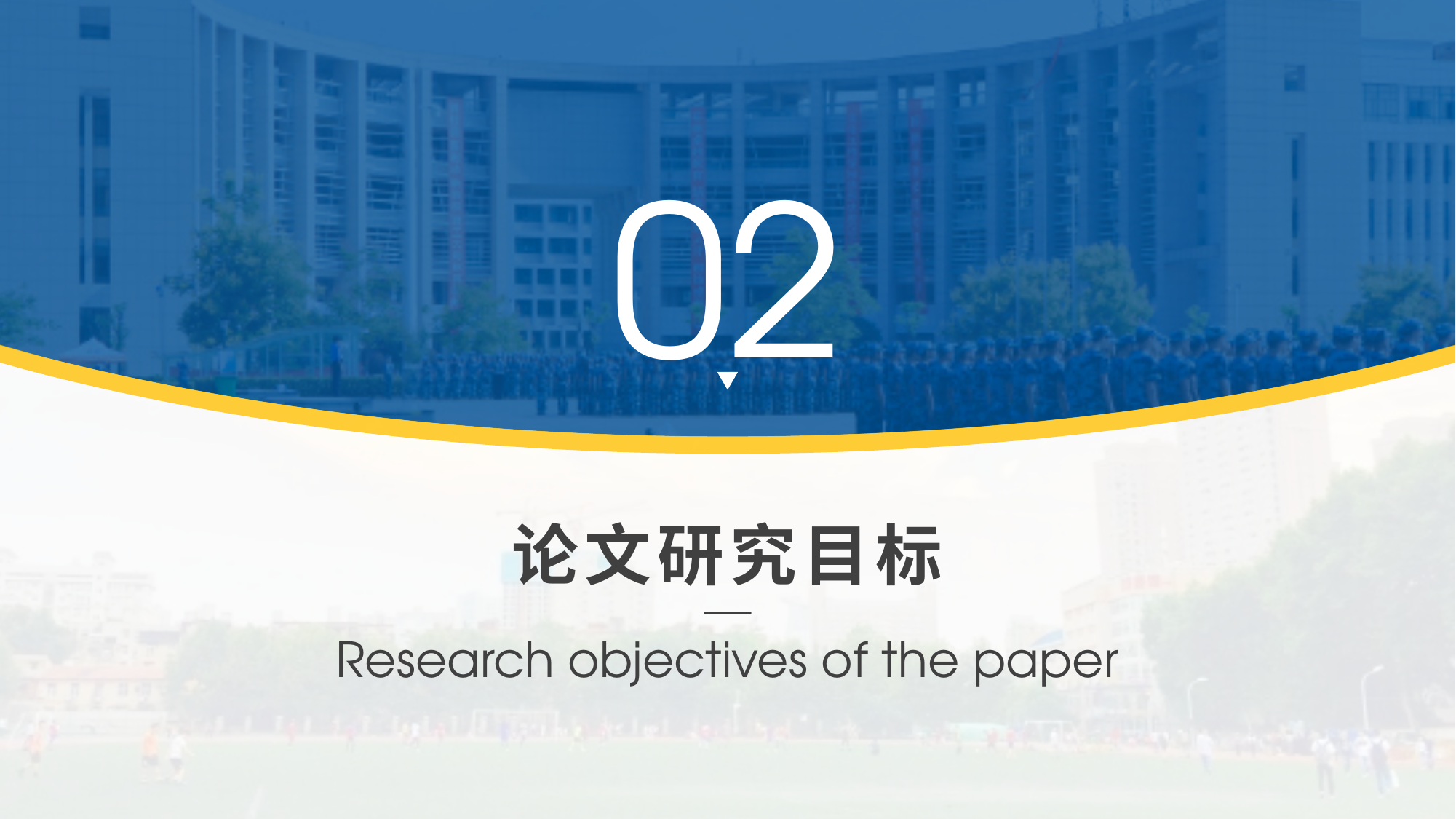

02

论文研究目标
Research objectives of the paper